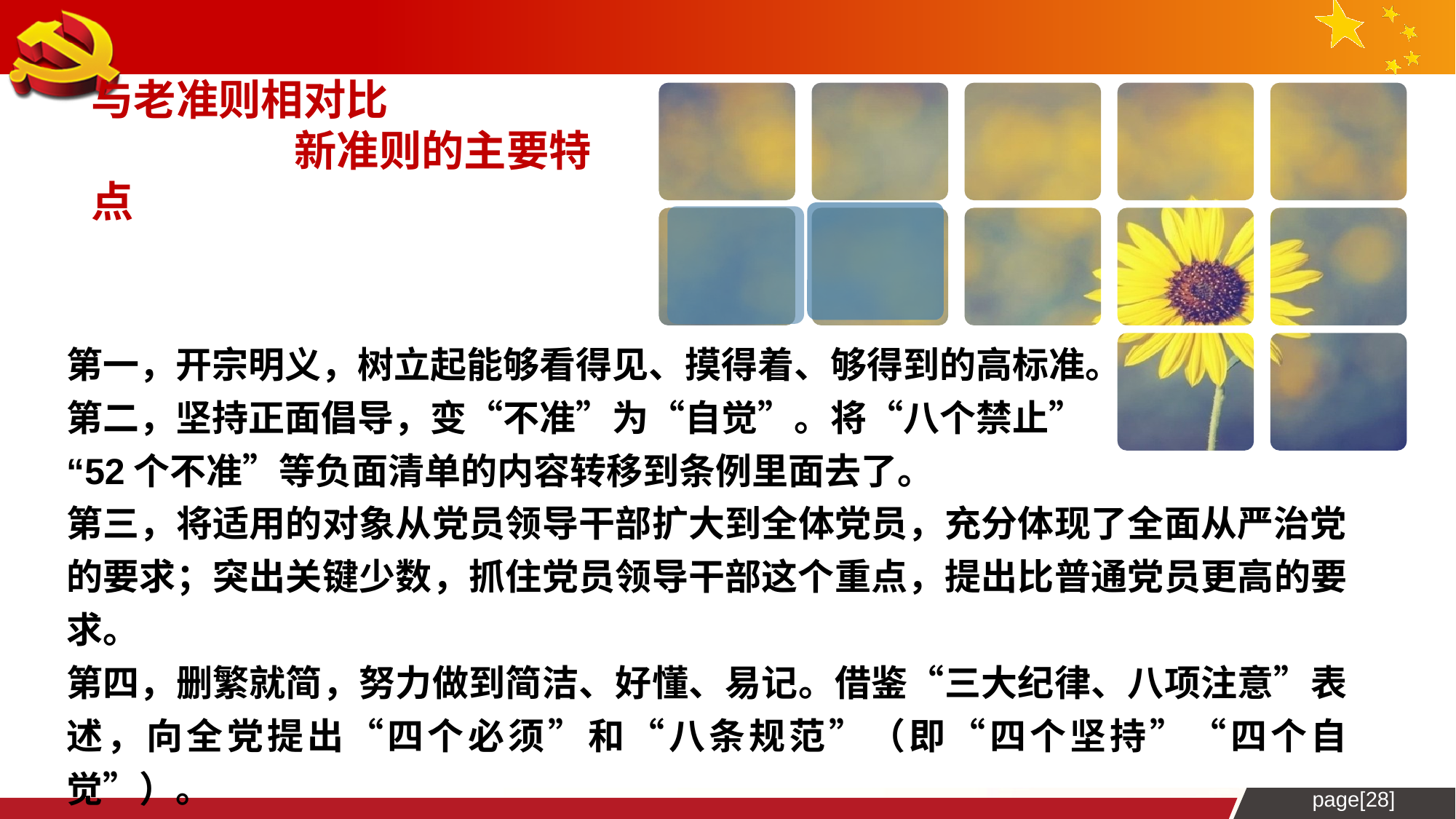

与老准则相对比
                    新准则的主要特点

第一，开宗明义，树立起能够看得见、摸得着、够得到的高标准。
第二，坚持正面倡导，变“不准”为“自觉”。将“八个禁止”
“52个不准”等负面清单的内容转移到条例里面去了。
第三，将适用的对象从党员领导干部扩大到全体党员，充分体现了全面从严治党的要求；突出关键少数，抓住党员领导干部这个重点，提出比普通党员更高的要求。
第四，删繁就简，努力做到简洁、好懂、易记。借鉴“三大纪律、八项注意”表述，向全党提出“四个必须”和“八条规范”（即“四个坚持”“四个自觉”）。